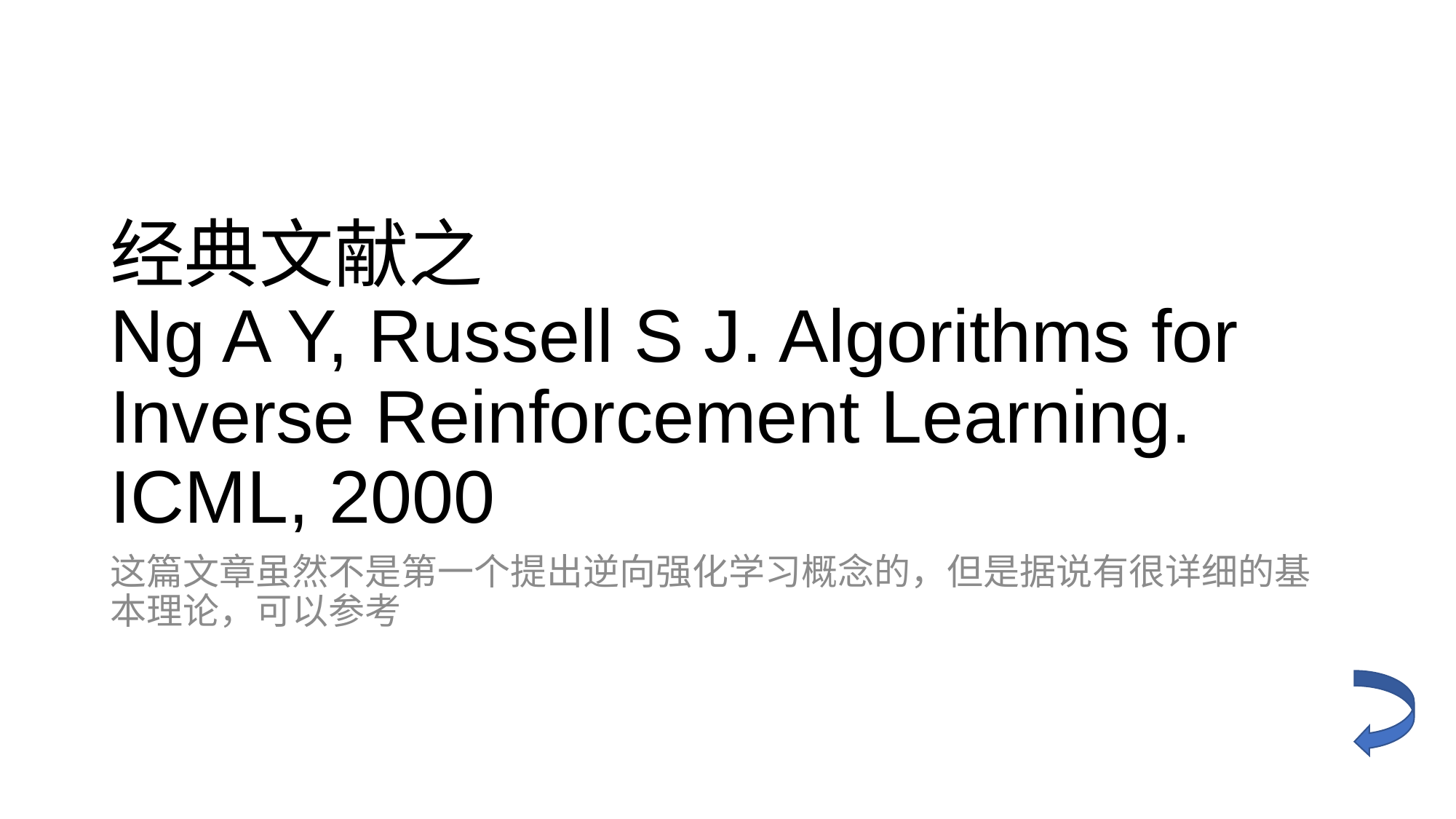

# 经典文献之 Ng A Y, Russell S J. Algorithms for Inverse Reinforcement Learning. ICML, 2000
这篇文章虽然不是第一个提出逆向强化学习概念的，但是据说有很详细的基本理论，可以参考